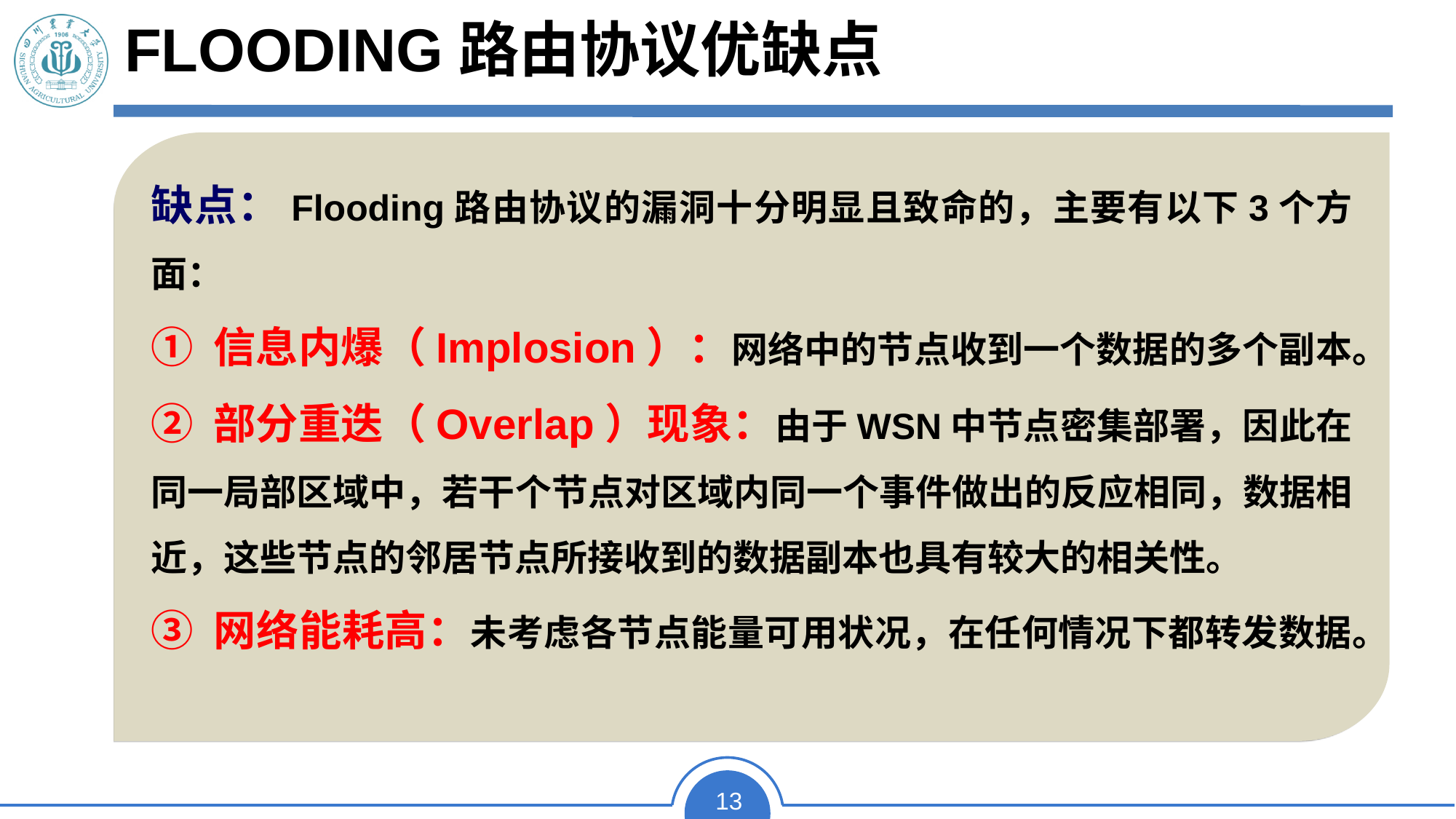

# Flooding路由协议优缺点
缺点：Flooding路由协议的漏洞十分明显且致命的，主要有以下3个方面：
① 信息内爆（Implosion）：网络中的节点收到一个数据的多个副本。
② 部分重迭（Overlap）现象：由于WSN中节点密集部署，因此在同一局部区域中，若干个节点对区域内同一个事件做出的反应相同，数据相近，这些节点的邻居节点所接收到的数据副本也具有较大的相关性。
③ 网络能耗高：未考虑各节点能量可用状况，在任何情况下都转发数据。